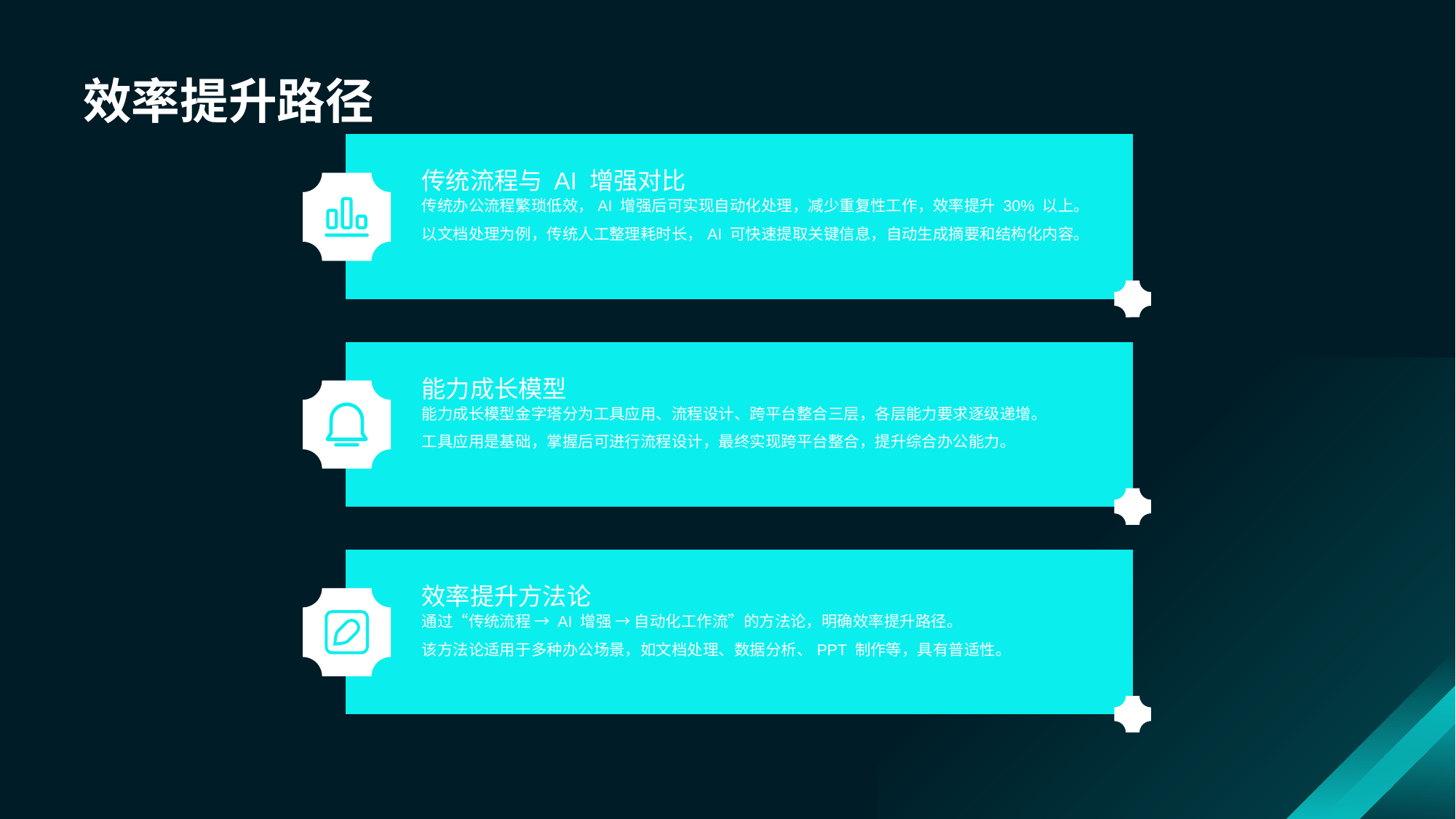

# 效率提升路径

传统流程与 AI 增强对比

传统办公流程繁琐低效，AI 增强后可实现自动化处理，减少重复性工作，效率提升 30% 以上。
以文档处理为例，传统人工整理耗时长，AI 可快速提取关键信息，自动生成摘要和结构化内容。

能力成长模型

能力成长模型金字塔分为工具应用、流程设计、跨平台整合三层，各层能力要求逐级递增。
工具应用是基础，掌握后可进行流程设计，最终实现跨平台整合，提升综合办公能力。

效率提升方法论

通过“传统流程 → AI 增强 → 自动化工作流”的方法论，明确效率提升路径。
该方法论适用于多种办公场景，如文档处理、数据分析、PPT 制作等，具有普适性。